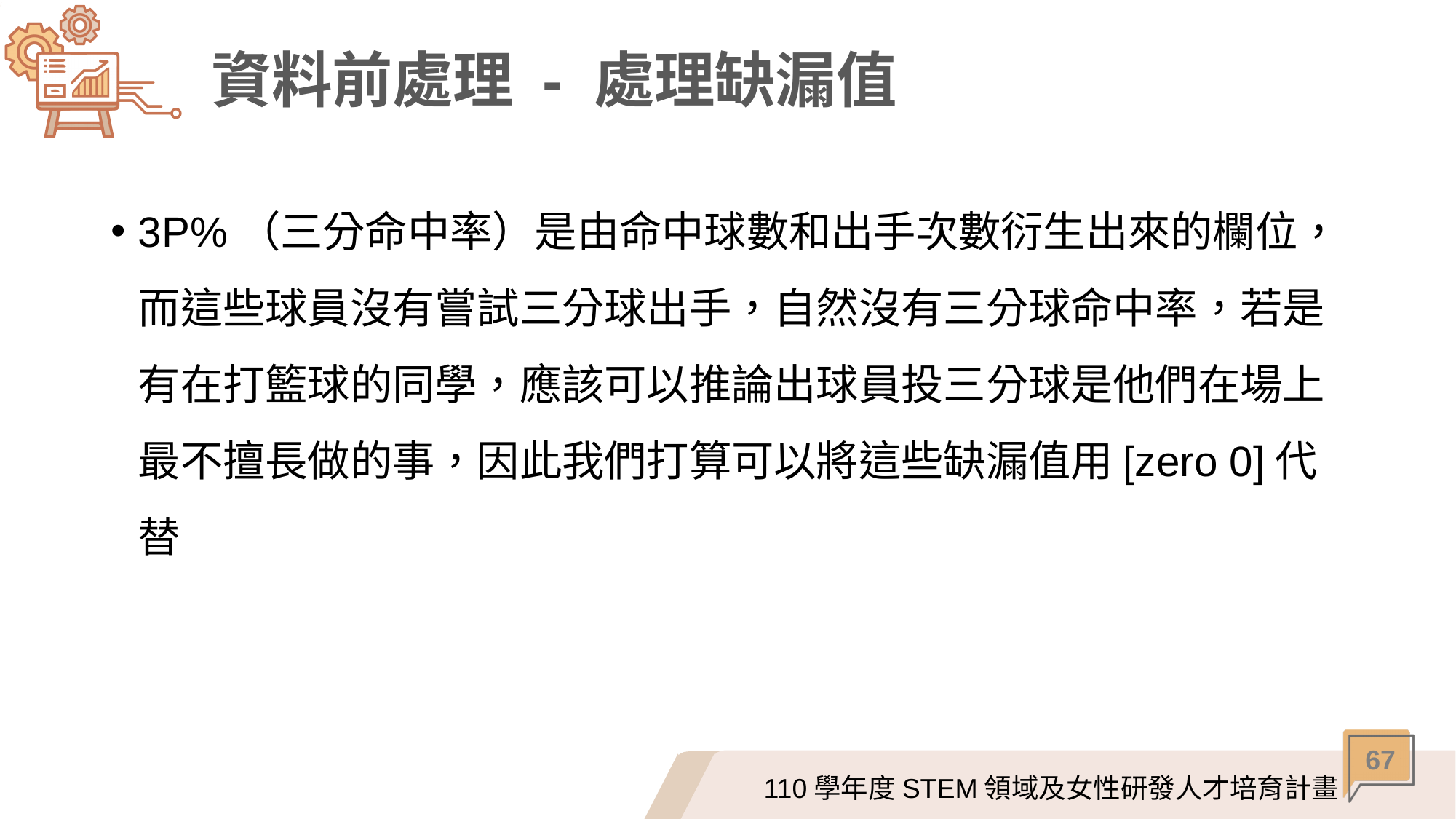

# 資料前處理 - 處理缺漏值
3P%（三分命中率）是由命中球數和出手次數衍生出來的欄位，而這些球員沒有嘗試三分球出手，自然沒有三分球命中率，若是有在打籃球的同學，應該可以推論出球員投三分球是他們在場上最不擅長做的事，因此我們打算可以將這些缺漏值用[zero 0]代替